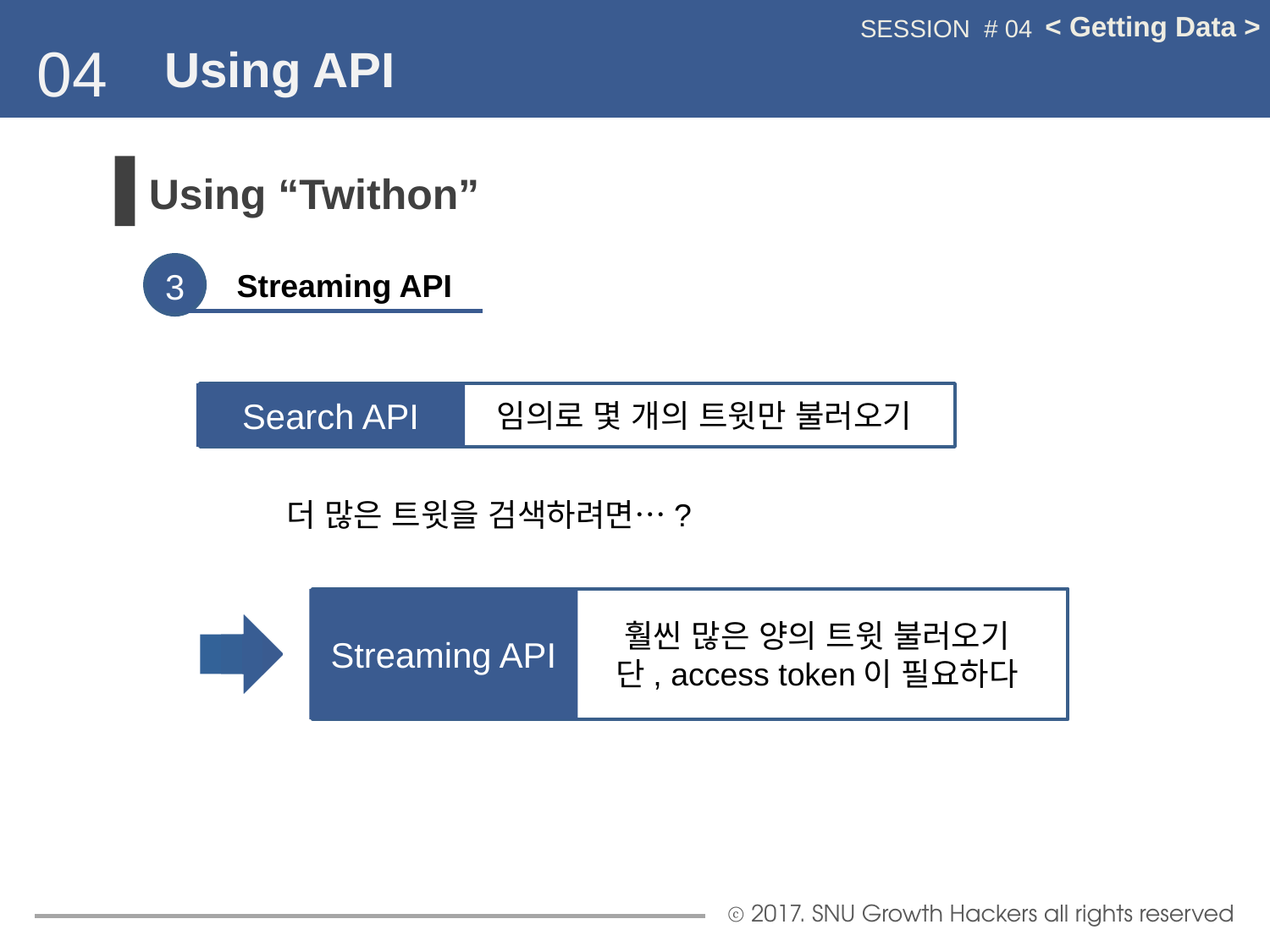

< Getting Data >
SESSION  # 04
04
Using API

Using “Twithon”
Streaming API

3
Search API
		임의로 몇 개의 트윗만 불러오기
더 많은 트윗을 검색하려면…?
Streaming API
		훨씬 많은 양의 트윗 불러오기
		단, access token이 필요하다

ⓒ 2017. SNU Growth Hackers all rights reserved